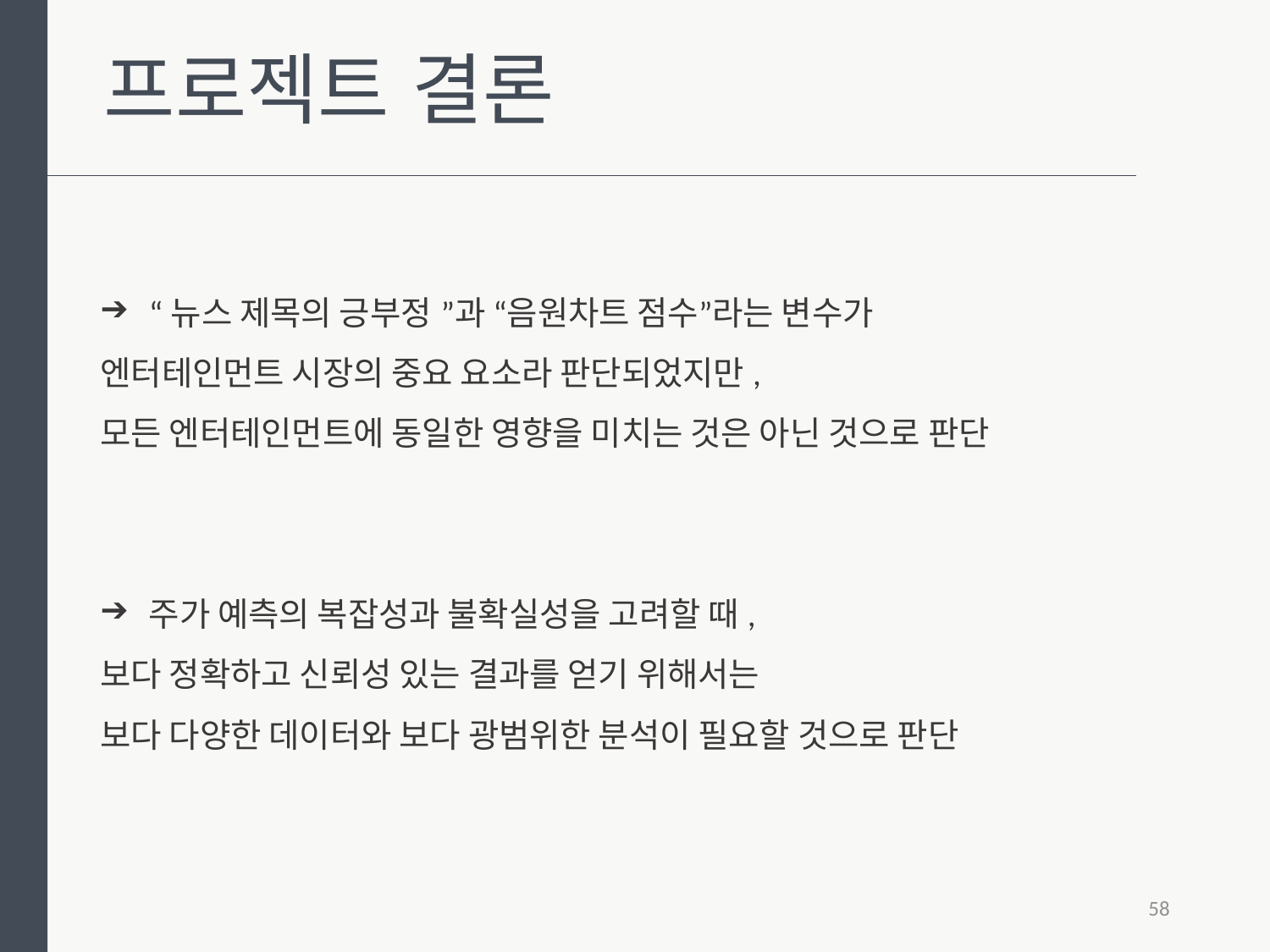

프로젝트 결론
“뉴스 제목의 긍∙부정”과 “음원차트 점수”라는 변수가
엔터테인먼트 시장의 중요 요소라 판단되었지만,
모든 엔터테인먼트에 동일한 영향을 미치는 것은 아닌 것으로 판단

주가 예측의 복잡성과 불확실성을 고려할 때,
보다 정확하고 신뢰성 있는 결과를 얻기 위해서는
보다 다양한 데이터와 보다 광범위한 분석이 필요할 것으로 판단
58